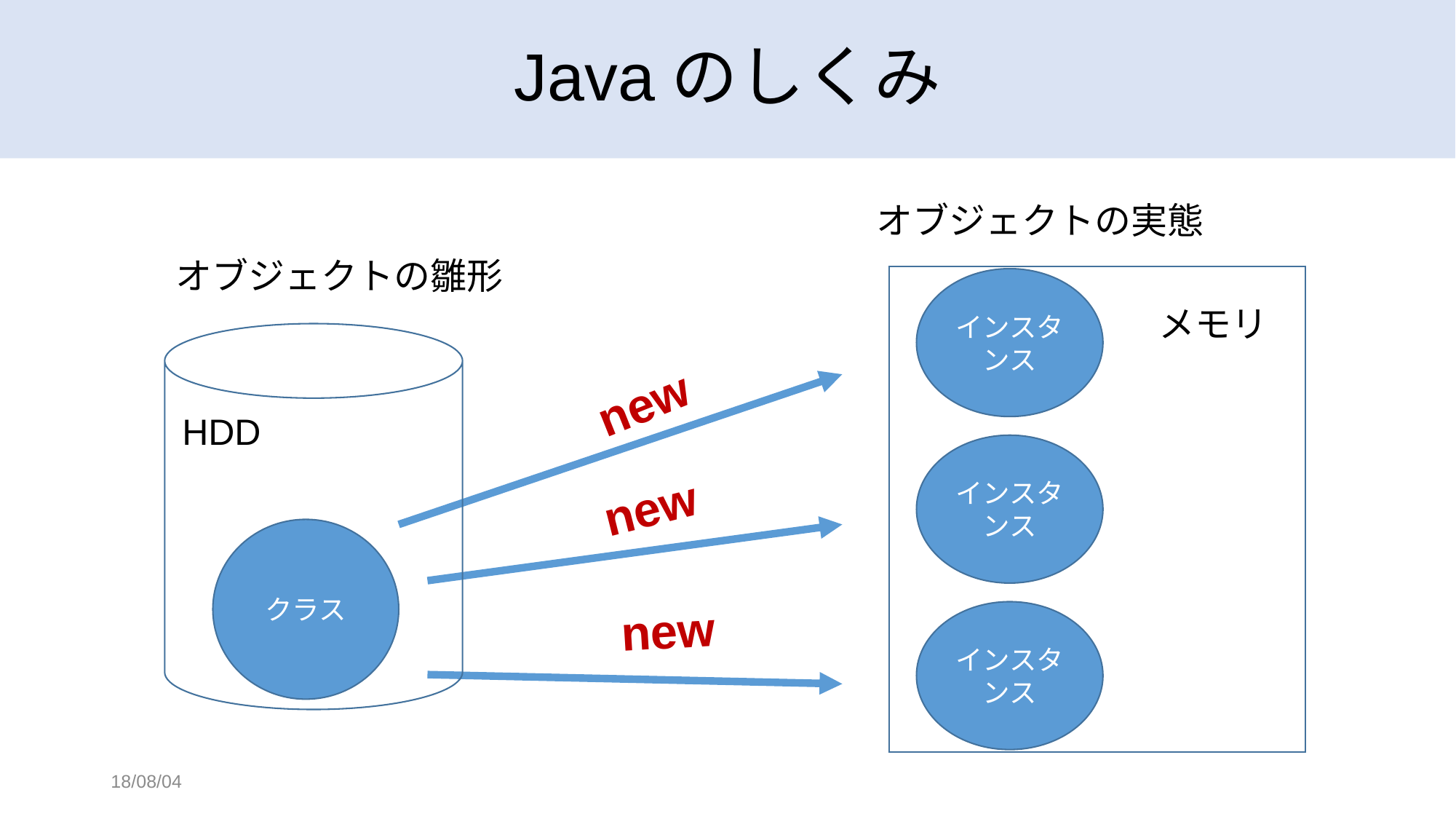

# Javaのしくみ
オブジェクトの実態
オブジェクトの雛形

インスタンス
メモリ

new
HDD
インスタンス
new
クラス
new
インスタンス
18/08/04